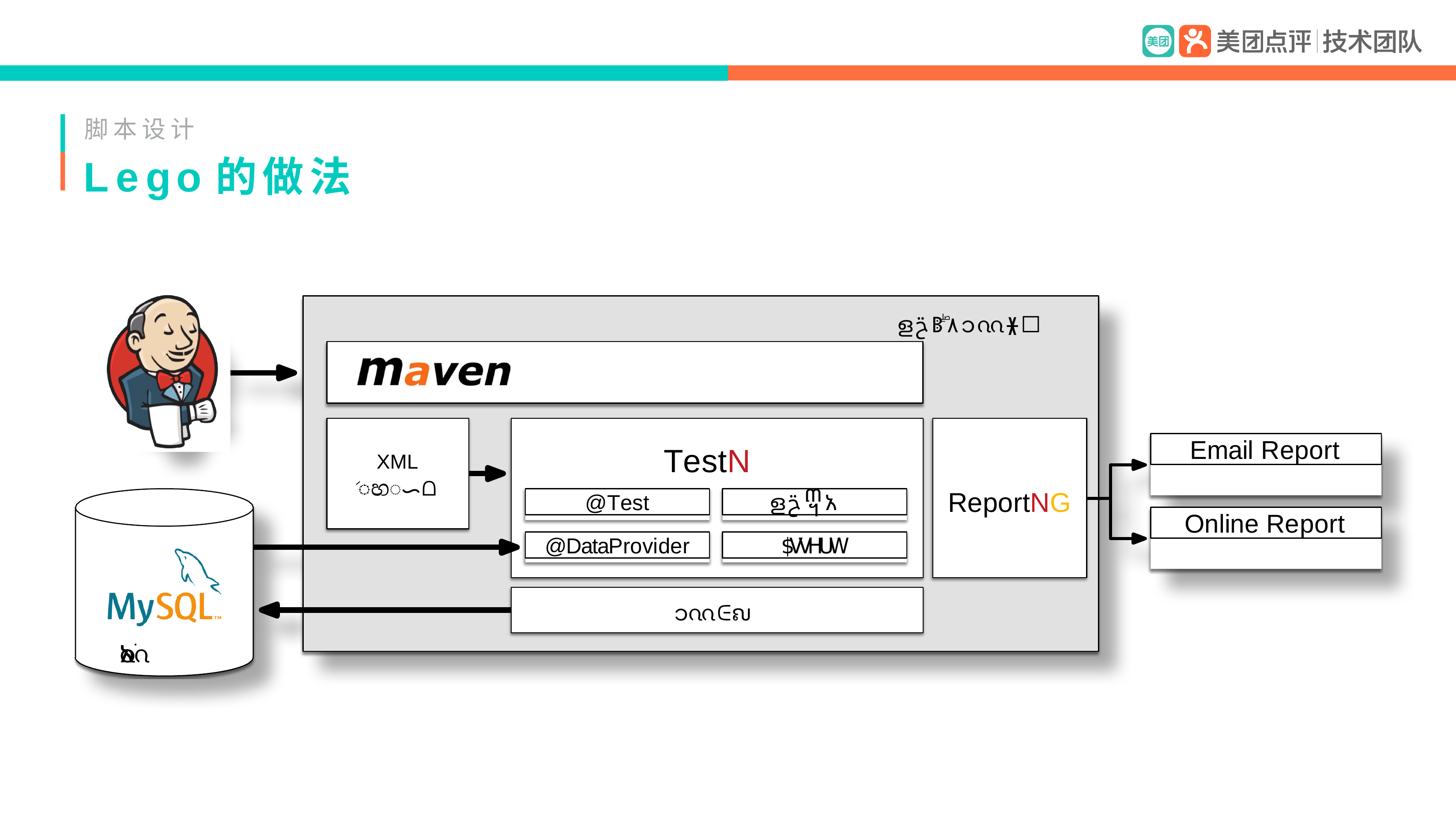

脚本设计
# Lego的做法

ളݗᛔۖ۸ၥᦶᚕ๜

Email Report

TestNG
XML
݇හᯈᗝ

ReportNG

@Test
ളݗ᧣አ

Online Report

@DataProvider
$VVHUW

ၥᦶᕮຎ

ၥᦶአֺ